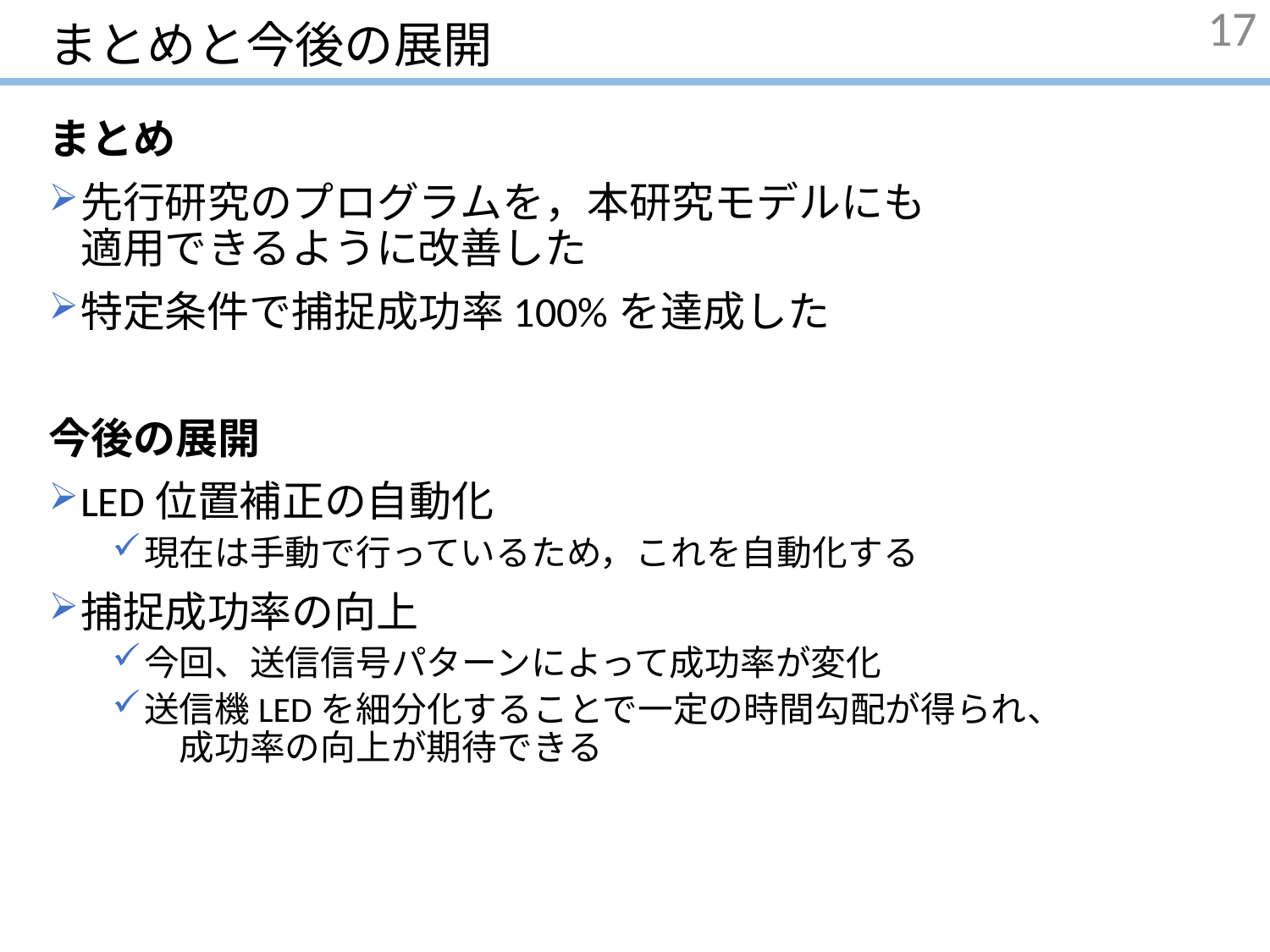

# まとめと今後の展開
17
まとめ
先行研究のプログラムを，本研究モデルにも　　　　　　適用できるように改善した
特定条件で捕捉成功率100%を達成した

今後の展開
LED位置補正の自動化
現在は手動で行っているため，これを自動化する
捕捉成功率の向上
今回、送信信号パターンによって成功率が変化
送信機LEDを細分化することで一定の時間勾配が得られ、　　　　　成功率の向上が期待できる